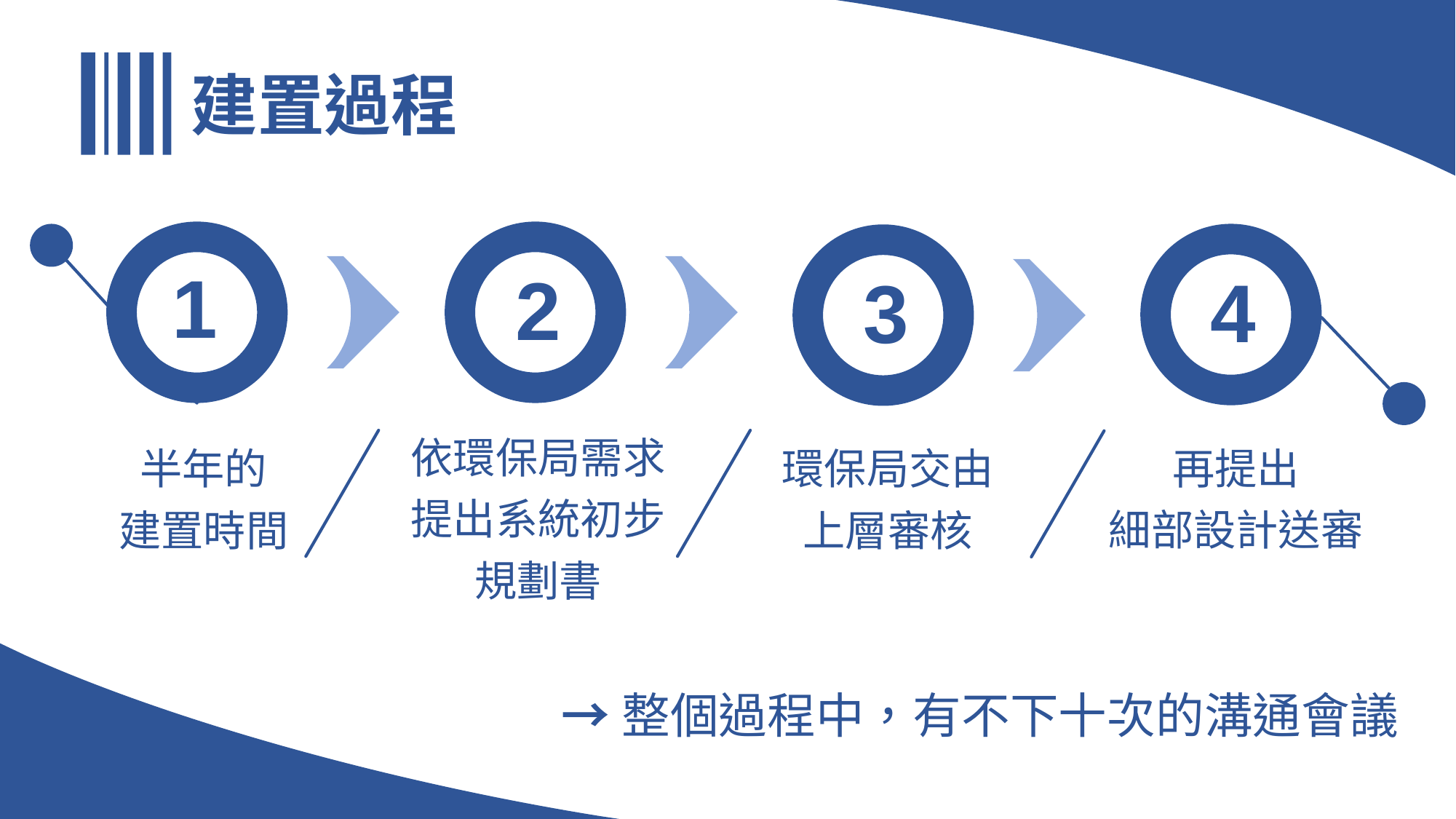

建置過程

| 1 |
| --- |
| 2 |
| --- |
| 4 |
| --- |
| 3 |
| --- |

| 再提出 細部設計送審 |
| --- |
| 半年的 建置時間 |
| --- |
| 環保局交由 上層審核 |
| --- |
| 依環保局需求提出系統初步規劃書 |
| --- |

→整個過程中，有不下十次的溝通會議